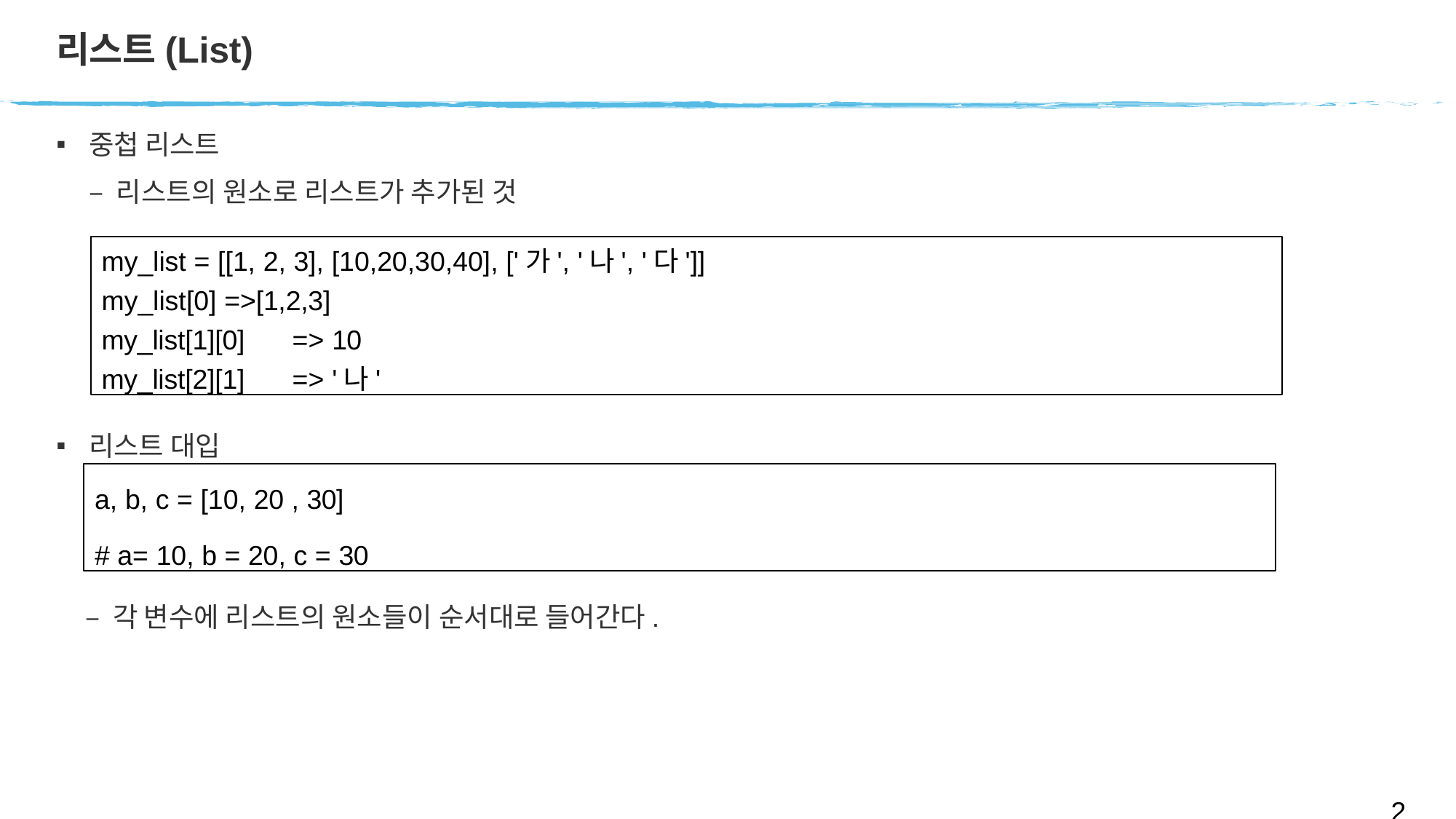

# 리스트(List)
중첩 리스트
– 리스트의 원소로 리스트가 추가된 것
my_list = [[1, 2, 3], [10,20,30,40], ['가', '나', '다']]
my_list[0] =>[1,2,3]
my_list[1][0]	=> 10
my_list[2][1]	=> '나'
리스트 대입
a, b, c = [10, 20 , 30]
# a= 10, b = 20, c = 30
– 각 변수에 리스트의 원소들이 순서대로 들어간다.
29